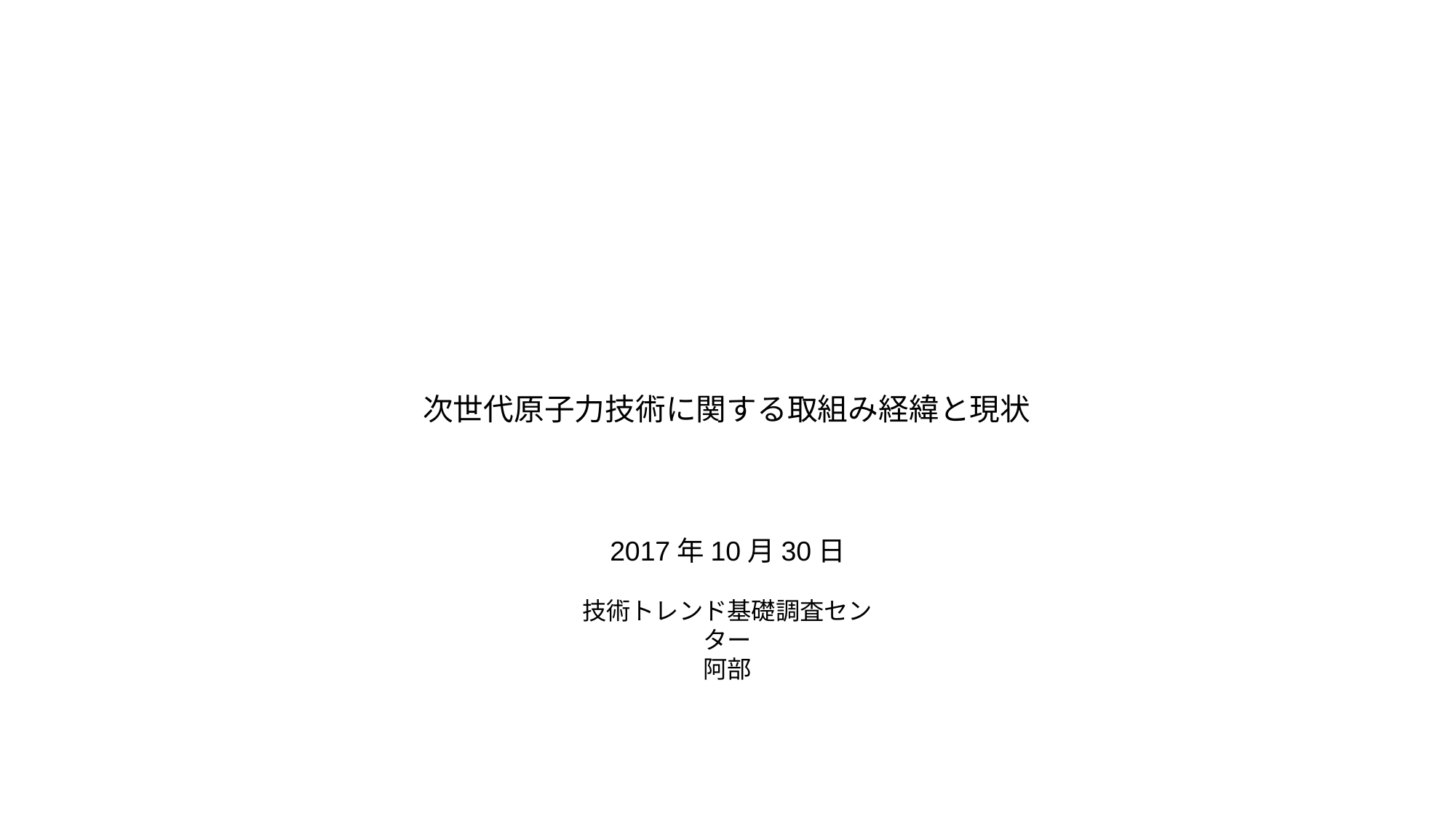

次世代原子力技術に関する取組み経緯と現状
2017年10月30日

技術トレンド基礎調査センター
阿部